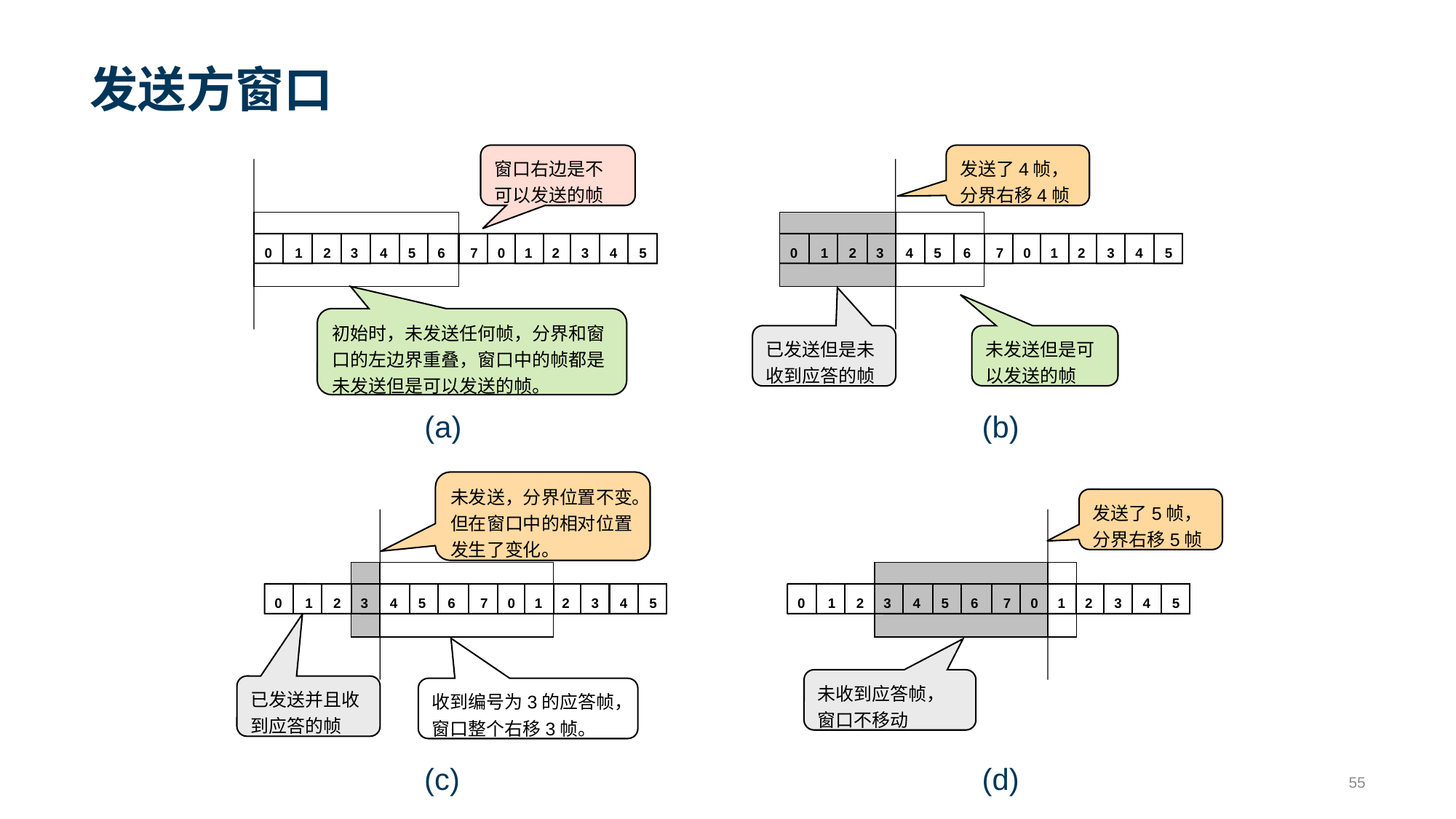

# 发送方窗口
窗口右边是不可以发送的帧

0
1
2
3
4
5
6
7
0
1
2
3
4
5

初始时，未发送任何帧，分界和窗口的左边界重叠，窗口中的帧都是未发送但是可以发送的帧。
发送了4帧，分界右移4帧

0
1
2
3
4
5
6
7
0
1
2
3
4
5

已发送但是未收到应答的帧
未发送但是可以发送的帧
(a)
(b)
未发送，分界位置不变。但在窗口中的相对位置发生了变化。

0
1
2
3
4
5
6
7
0
1
2
3
4
5

已发送并且收到应答的帧

收到编号为3的应答帧，窗口整个右移3帧。
发送了5帧，分界右移5帧

0
1
2
3
4
5
6
7
0
1
2
3
4
5

未收到应答帧，窗口不移动
(c)
(d)
55